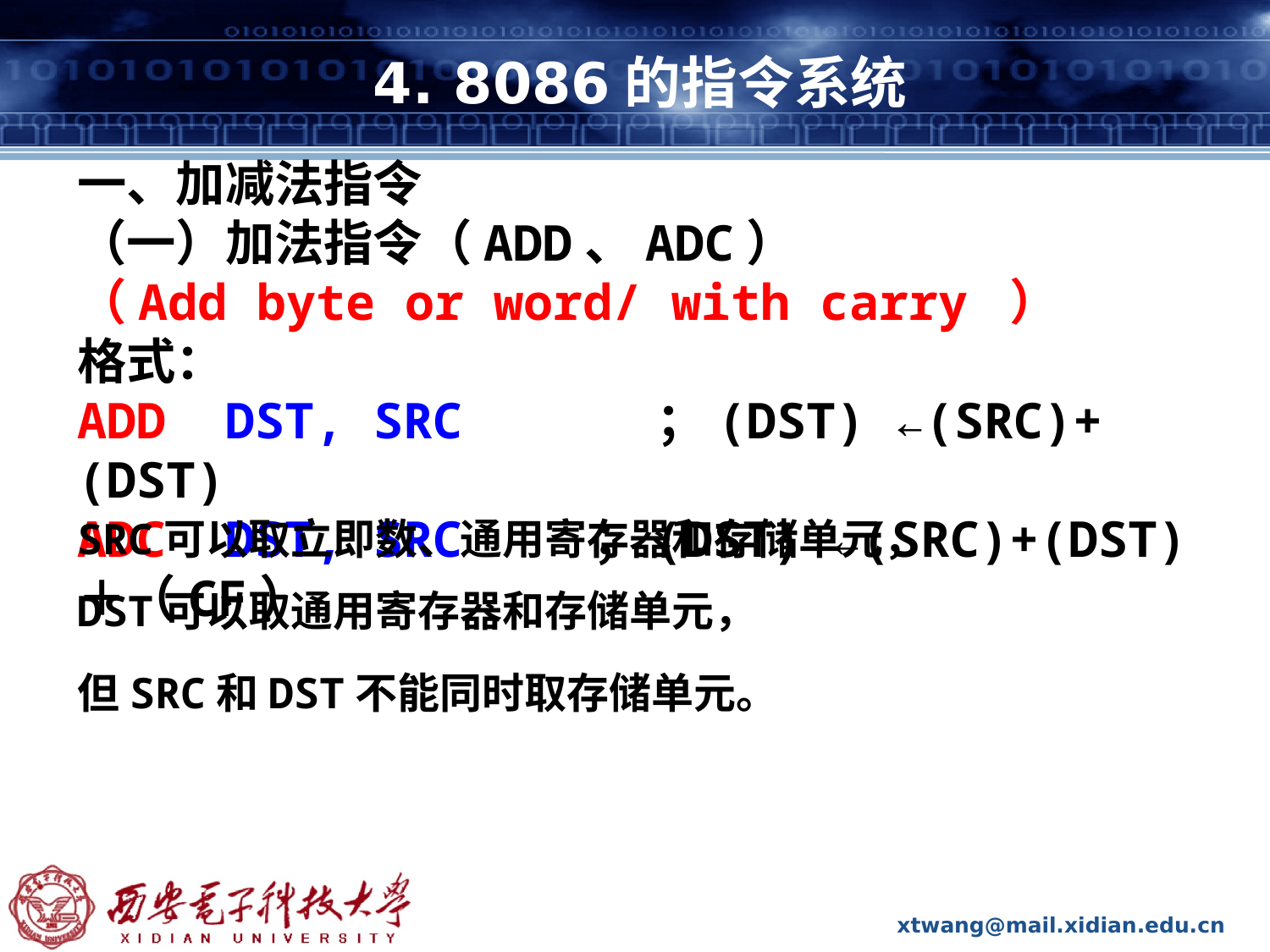

# 4. 8086的指令系统
一、加减法指令
（一）加法指令（ADD、ADC）
（Add byte or word/ with carry ）
格式：
ADD  DST, SRC	  ；(DST) ←(SRC)+(DST)
ADC  DST, SRC    ；(DST) ←(SRC)+(DST)＋（CF）
SRC可以取立即数、通用寄存器和存储单元，
DST可以取通用寄存器和存储单元，
但SRC和DST不能同时取存储单元。